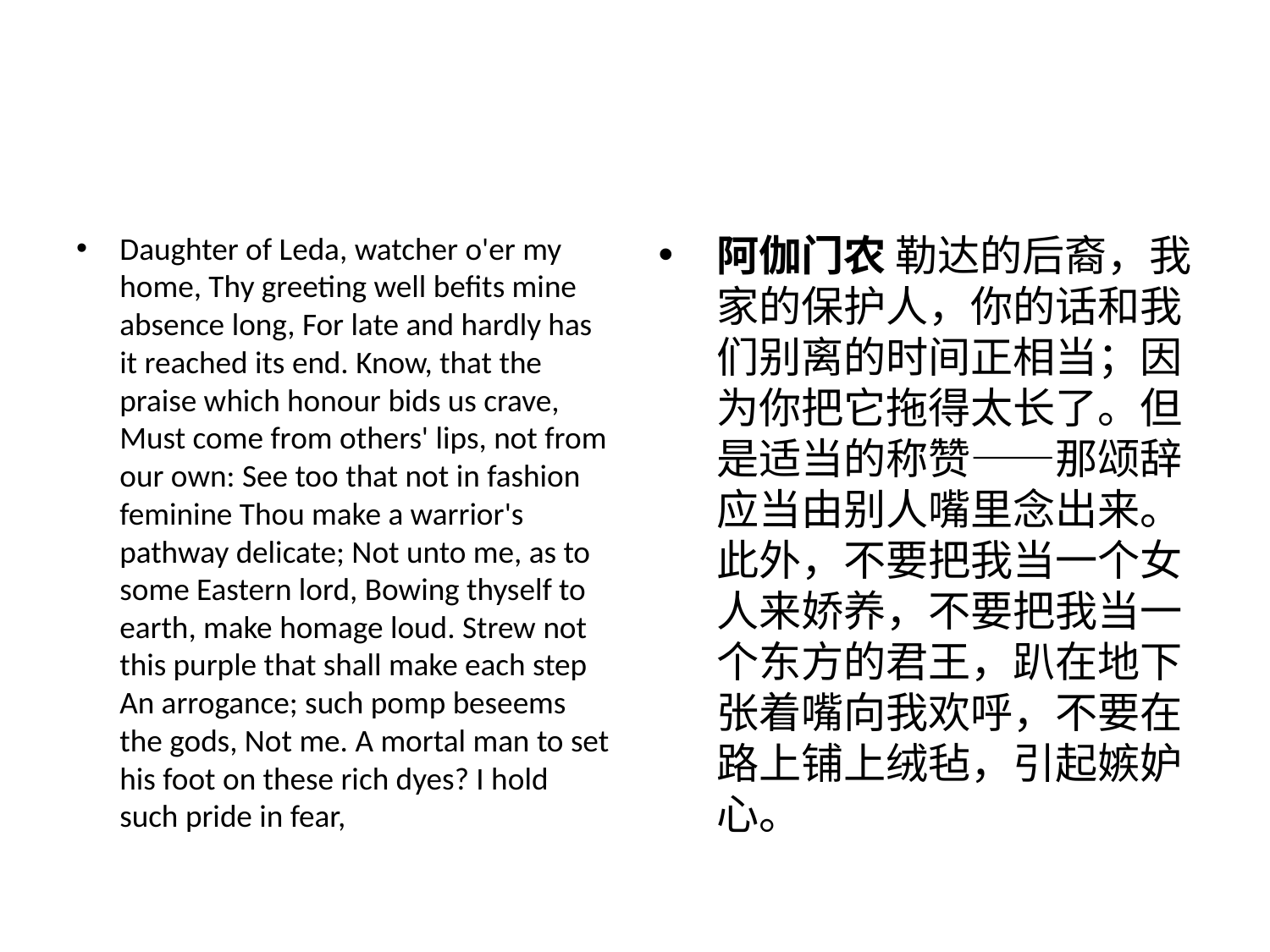

#
Daughter of Leda, watcher o'er my home, Thy greeting well befits mine absence long, For late and hardly has it reached its end. Know, that the praise which honour bids us crave, Must come from others' lips, not from our own: See too that not in fashion feminine Thou make a warrior's pathway delicate; Not unto me, as to some Eastern lord, Bowing thyself to earth, make homage loud. Strew not this purple that shall make each step An arrogance; such pomp beseems the gods, Not me. A mortal man to set his foot on these rich dyes? I hold such pride in fear,
阿伽门农 勒达的后裔，我家的保护人，你的话和我们别离的时间正相当；因为你把它拖得太长了。但是适当的称赞——那颂辞应当由别人嘴里念出来。此外，不要把我当一个女人来娇养，不要把我当一个东方的君王，趴在地下张着嘴向我欢呼，不要在路上铺上绒毡，引起嫉妒心。